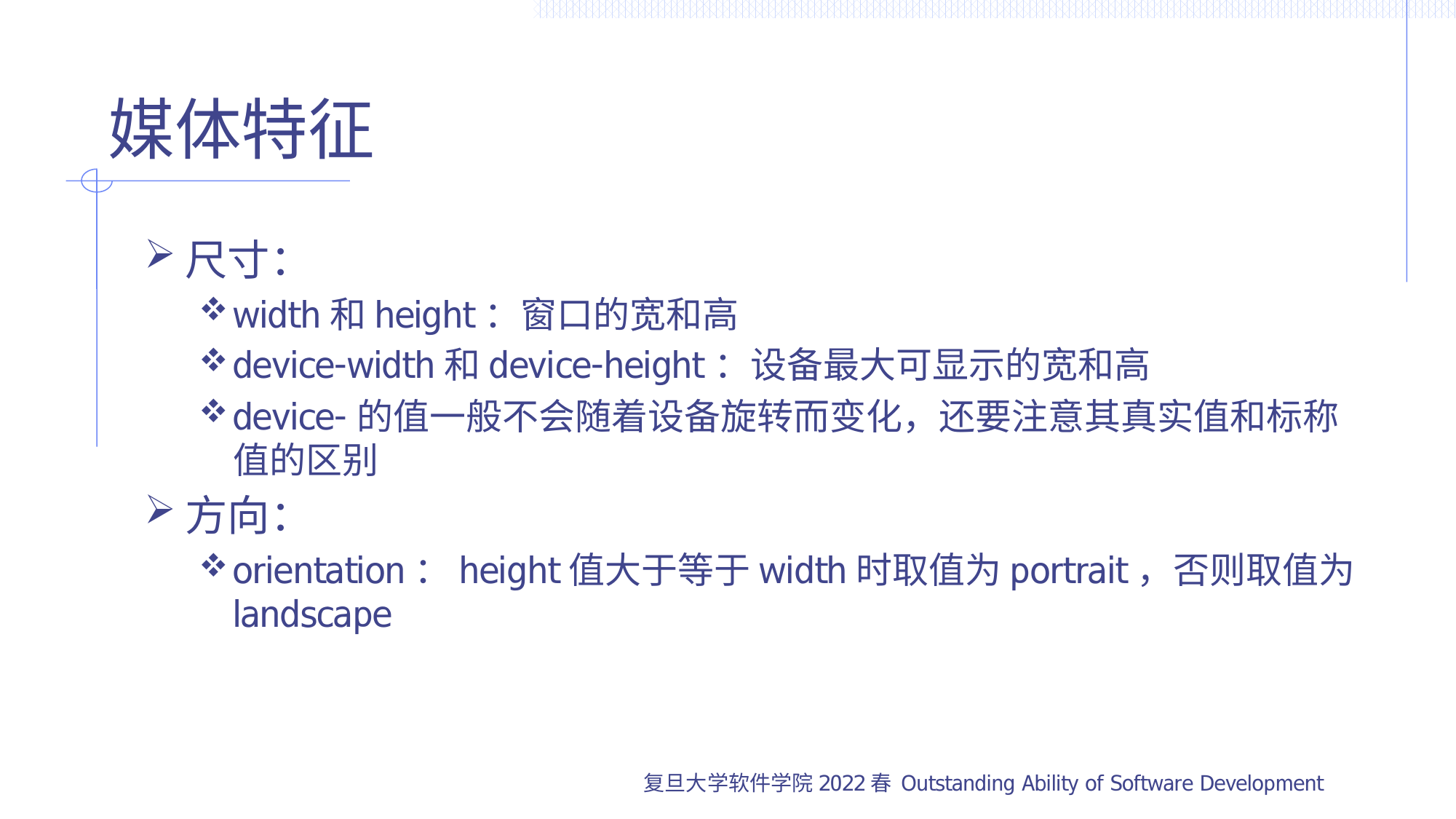

# 媒体特征
尺寸：
width和height：窗口的宽和高
device-width和device-height：设备最大可显示的宽和高
device-的值一般不会随着设备旋转而变化，还要注意其真实值和标称值的区别
方向：
orientation：height值大于等于width时取值为portrait，否则取值为landscape